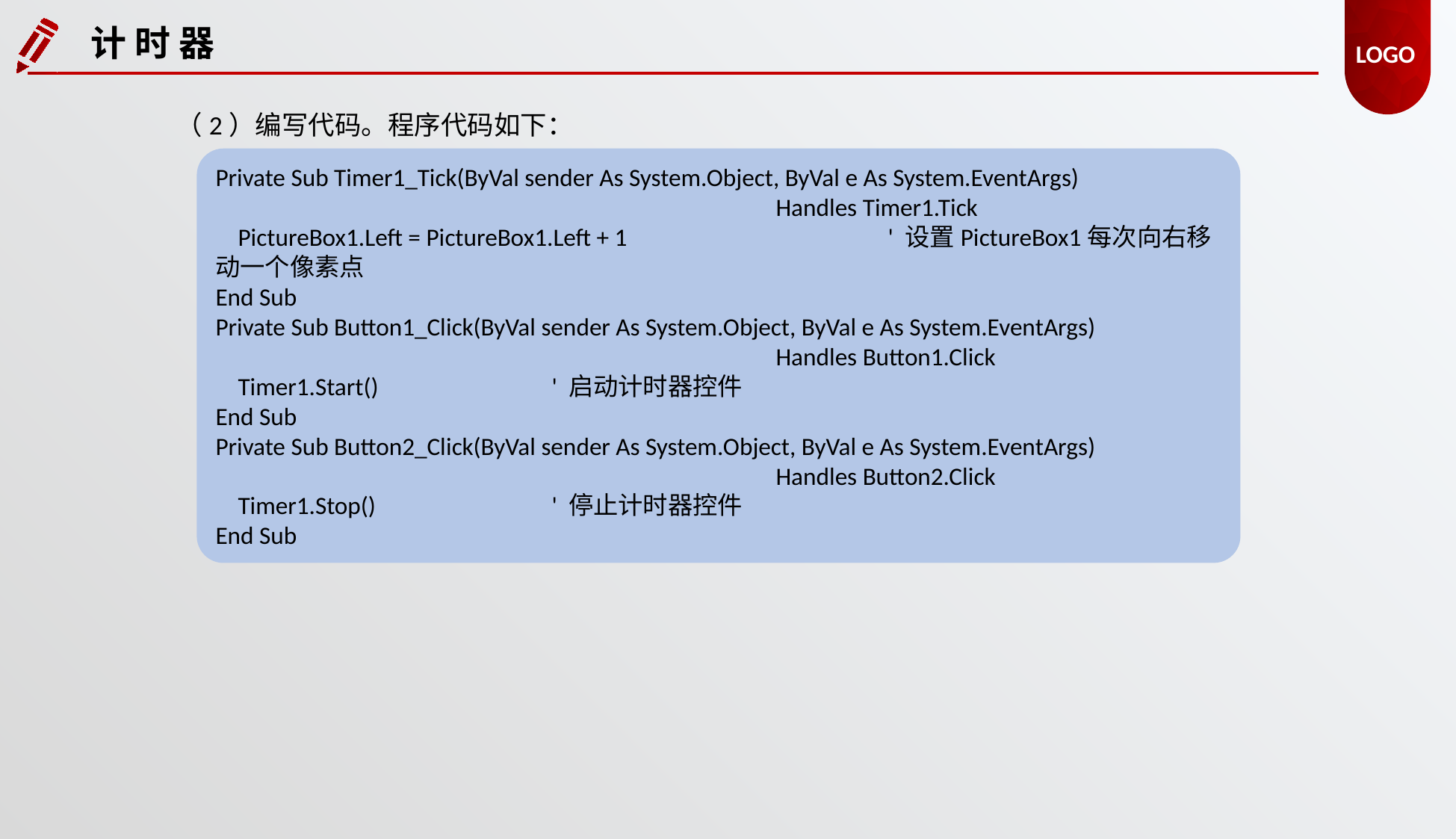

计 时 器
（2）编写代码。程序代码如下：
Private Sub Timer1_Tick(ByVal sender As System.Object, ByVal e As System.EventArgs)
					Handles Timer1.Tick
    PictureBox1.Left = PictureBox1.Left + 1       		' 设置PictureBox1每次向右移动一个像素点
End Sub
Private Sub Button1_Click(ByVal sender As System.Object, ByVal e As System.EventArgs)
					Handles Button1.Click
    Timer1.Start()                             	' 启动计时器控件
End Sub
Private Sub Button2_Click(ByVal sender As System.Object, ByVal e As System.EventArgs)
					Handles Button2.Click
    Timer1.Stop()                              	' 停止计时器控件
End Sub